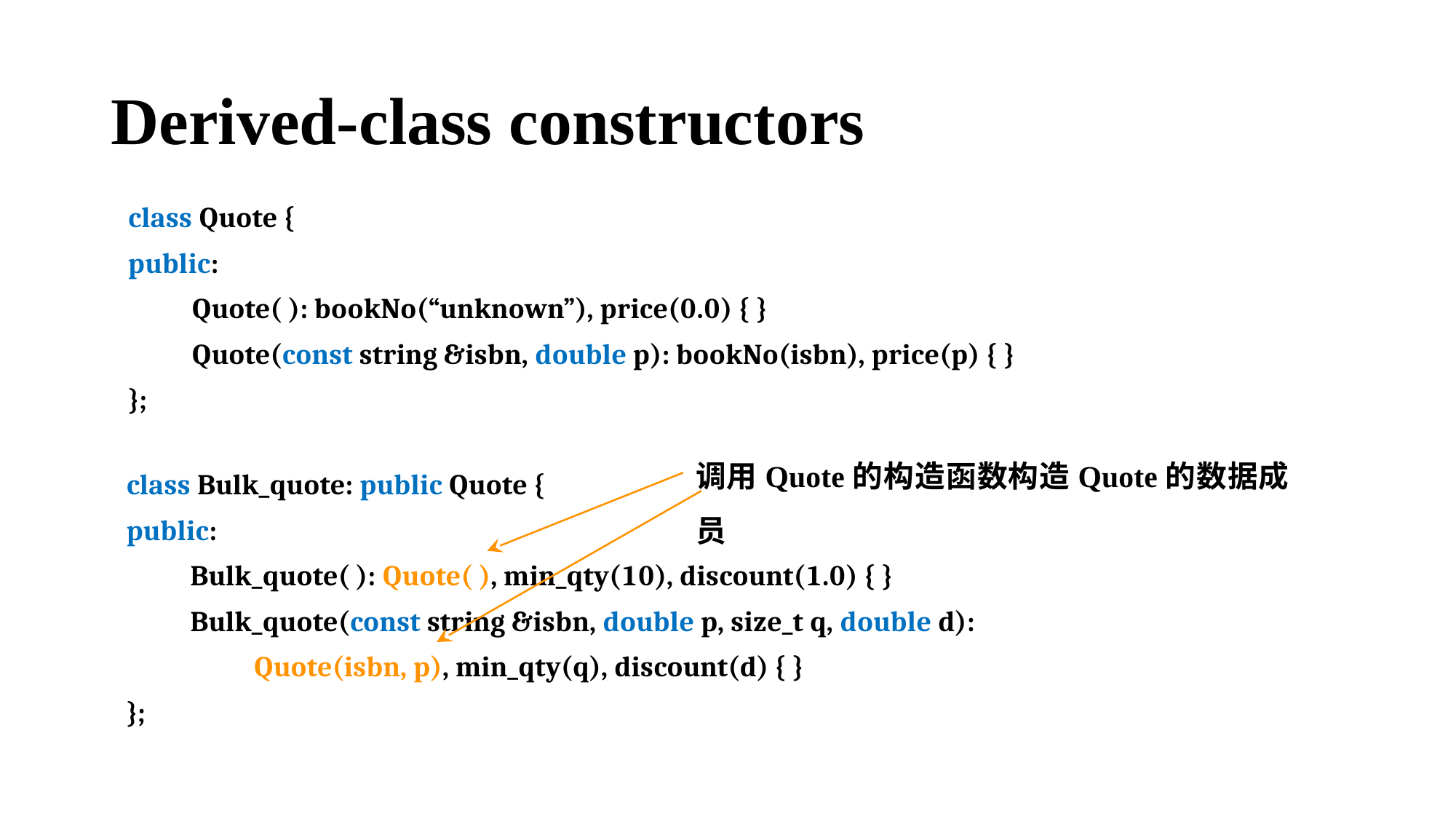

# Derived-class constructors
class Quote {
public:
          Quote( ): bookNo(“unknown”), price(0.0) { }
          Quote(const string &isbn, double p): bookNo(isbn), price(p) { }
};
调用Quote的构造函数构造Quote的数据成员
class Bulk_quote: public Quote {
public:
          Bulk_quote( ): Quote( ), min_qty(10), discount(1.0) { }
          Bulk_quote(const string &isbn, double p, size_t q, double d):
                    Quote(isbn, p), min_qty(q), discount(d) { }
};